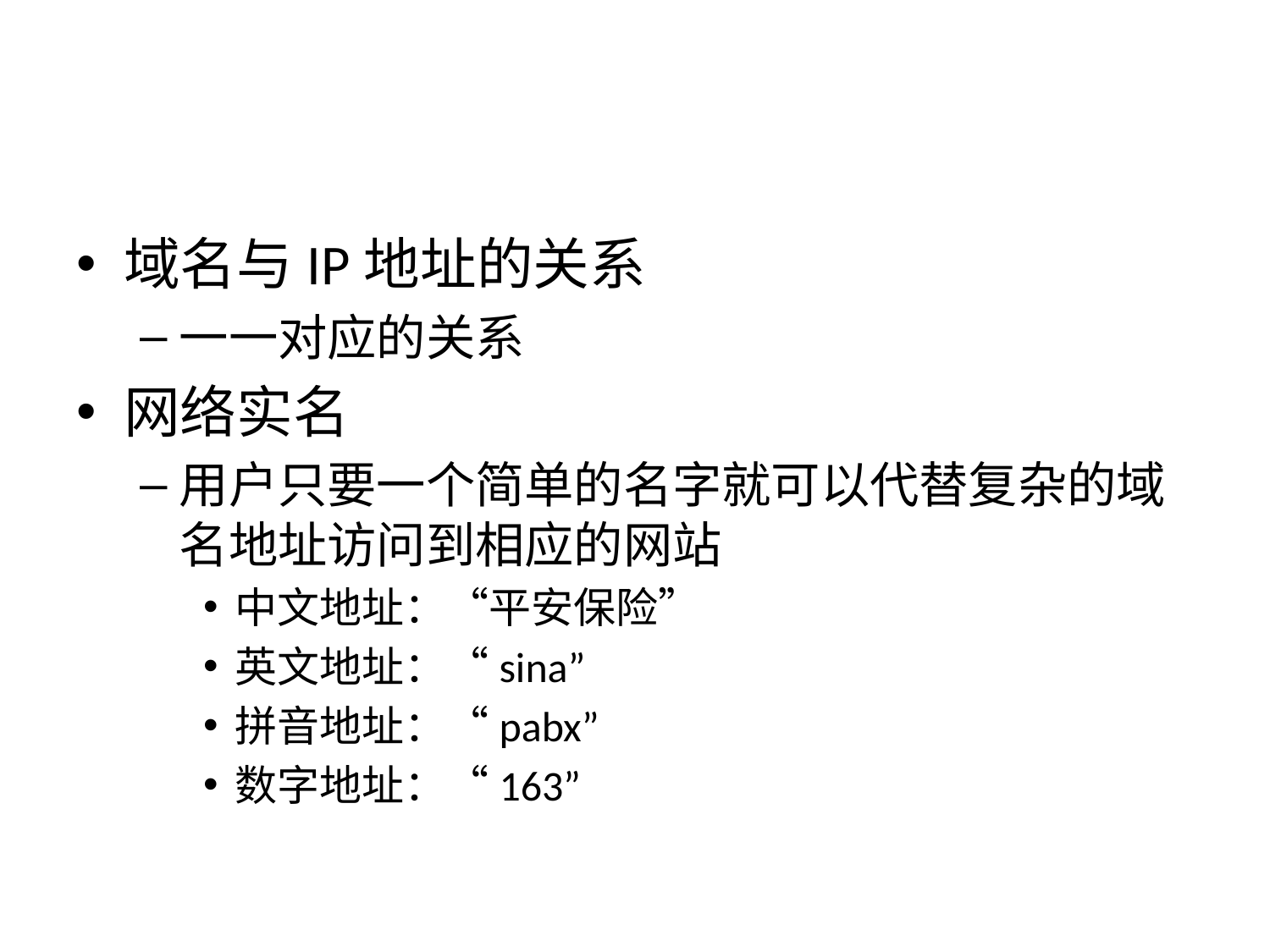

#
域名与IP地址的关系
一一对应的关系
网络实名
用户只要一个简单的名字就可以代替复杂的域名地址访问到相应的网站
中文地址：“平安保险”
英文地址：“sina”
拼音地址：“pabx”
数字地址：“163”